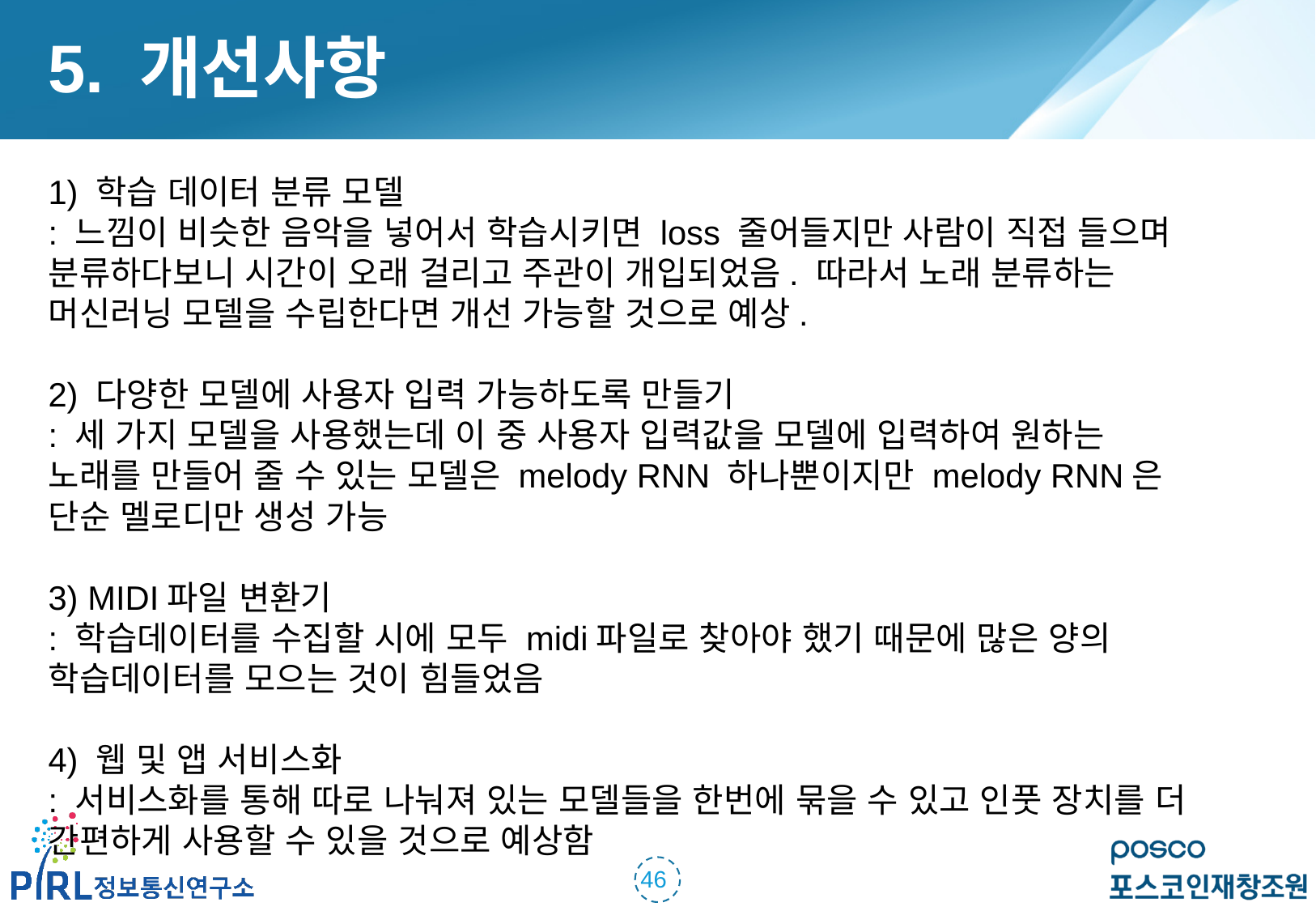

5. 개선사항
1) 학습 데이터 분류 모델
: 느낌이 비슷한 음악을 넣어서 학습시키면 loss 줄어들지만 사람이 직접 들으며 분류하다보니 시간이 오래 걸리고 주관이 개입되었음. 따라서 노래 분류하는 머신러닝 모델을 수립한다면 개선 가능할 것으로 예상.

2) 다양한 모델에 사용자 입력 가능하도록 만들기
: 세 가지 모델을 사용했는데 이 중 사용자 입력값을 모델에 입력하여 원하는 노래를 만들어 줄 수 있는 모델은 melody RNN 하나뿐이지만 melody RNN은 단순 멜로디만 생성 가능

3) MIDI파일 변환기
: 학습데이터를 수집할 시에 모두 midi파일로 찾아야 했기 때문에 많은 양의 학습데이터를 모으는 것이 힘들었음

4) 웹 및 앱 서비스화
: 서비스화를 통해 따로 나눠져 있는 모델들을 한번에 묶을 수 있고 인풋 장치를 더 간편하게 사용할 수 있을 것으로 예상함